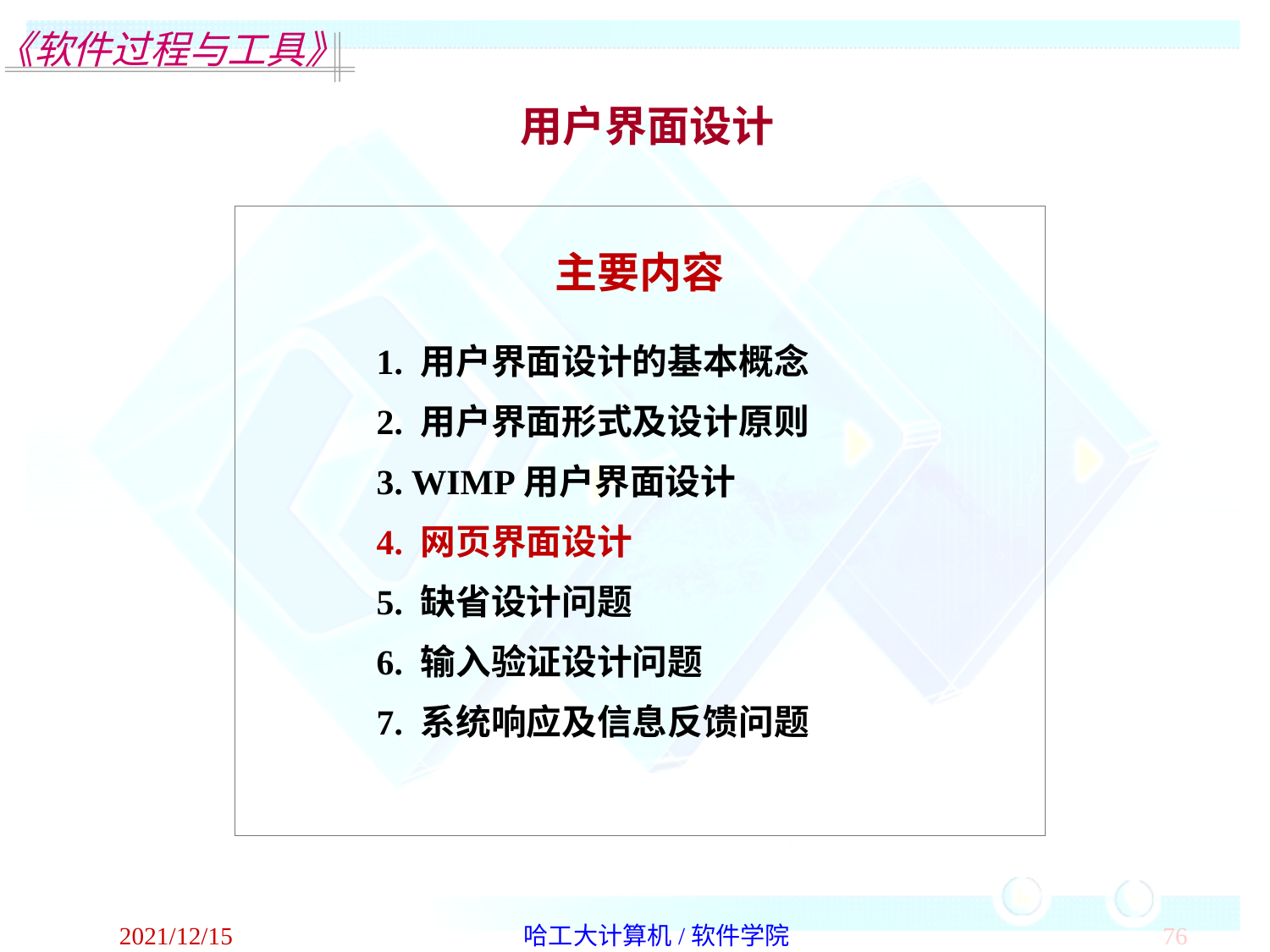

用户界面设计

主要内容

         1. 用户界面设计的基本概念
         2. 用户界面形式及设计原则
         3. WIMP用户界面设计
         4. 网页界面设计
         5. 缺省设计问题
         6. 输入验证设计问题
         7. 系统响应及信息反馈问题